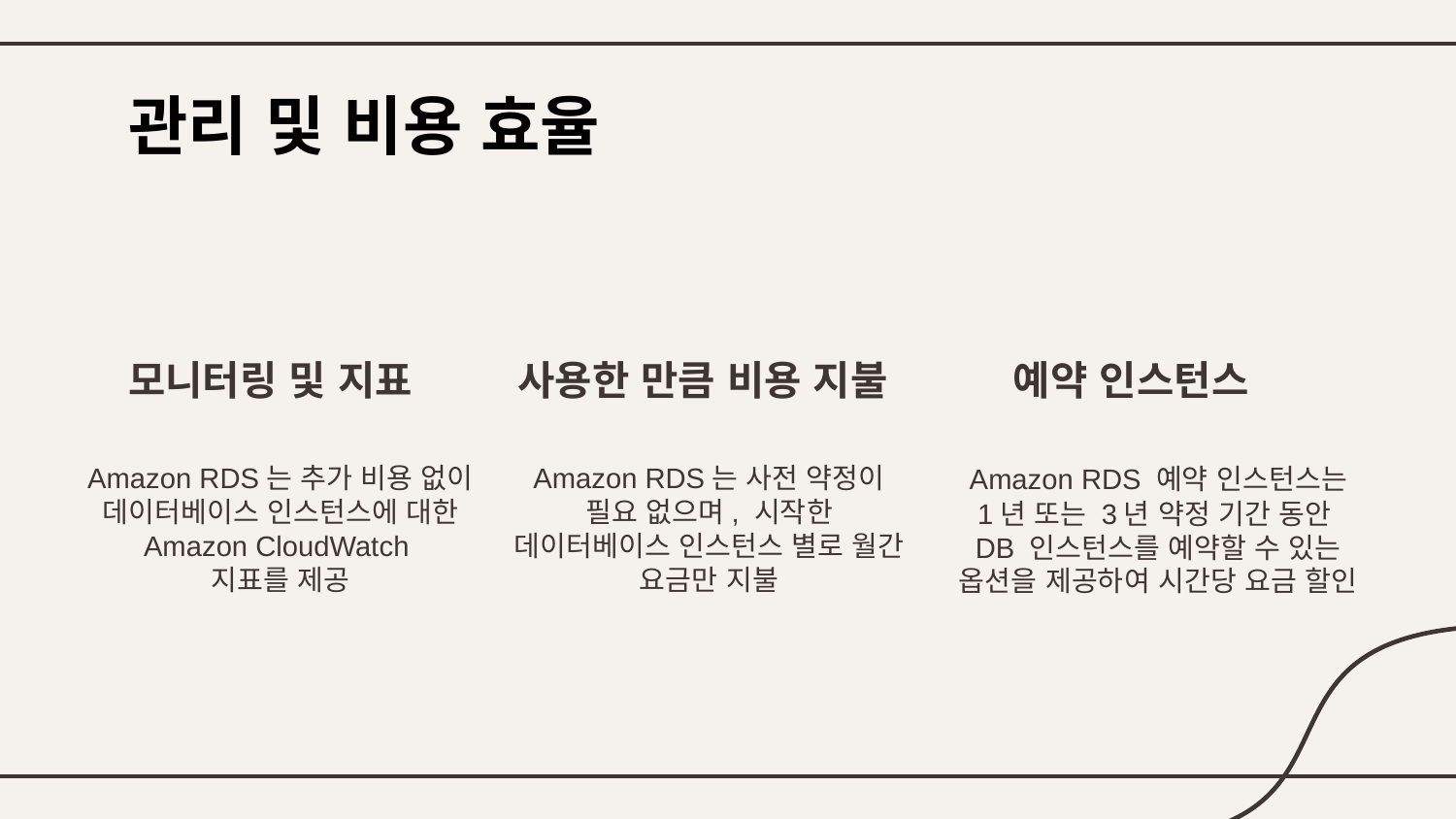

# 관리 및 비용 효율
모니터링 및 지표
사용한 만큼 비용 지불
예약 인스턴스
Amazon RDS는 사전 약정이 필요 없으며, 시작한 데이터베이스 인스턴스 별로 월간 요금만 지불
Amazon RDS는 추가 비용 없이 데이터베이스 인스턴스에 대한 Amazon CloudWatch
지표를 제공
Amazon RDS 예약 인스턴스는 1년 또는 3년 약정 기간 동안
DB 인스턴스를 예약할 수 있는 옵션을 제공하여 시간당 요금 할인